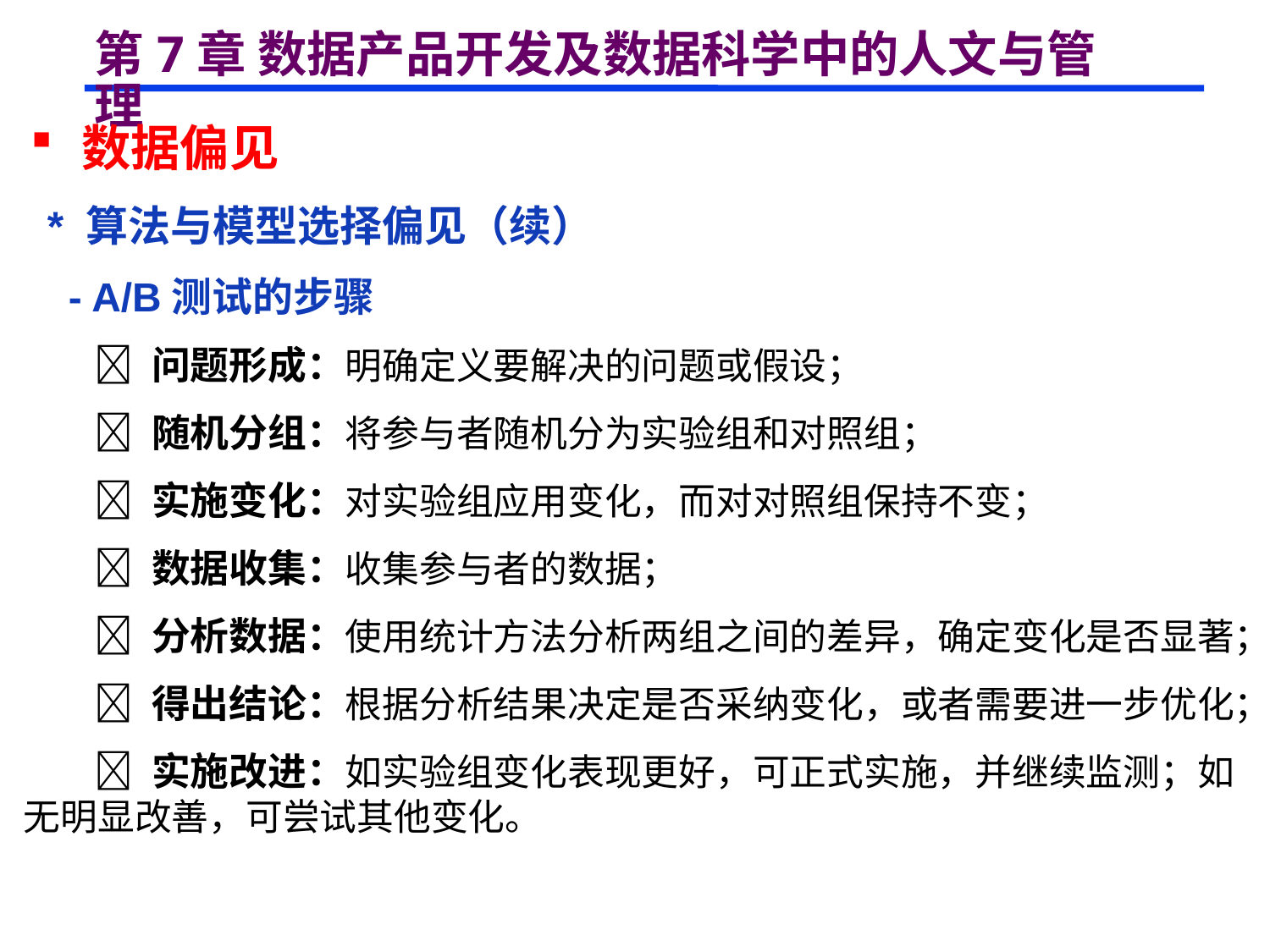

# 第7章 数据产品开发及数据科学中的人文与管理
 数据偏见
  * 算法与模型选择偏见（续）
    - A/B测试的步骤
        • 问题形成：明确定义要解决的问题或假设；
        • 随机分组：将参与者随机分为实验组和对照组；
        • 实施变化：对实验组应用变化，而对对照组保持不变；
        • 数据收集：收集参与者的数据；
        • 分析数据：使用统计方法分析两组之间的差异，确定变化是否显著；
        • 得出结论：根据分析结果决定是否采纳变化，或者需要进一步优化；
        • 实施改进：如实验组变化表现更好，可正式实施，并继续监测；如无明显改善，可尝试其他变化。